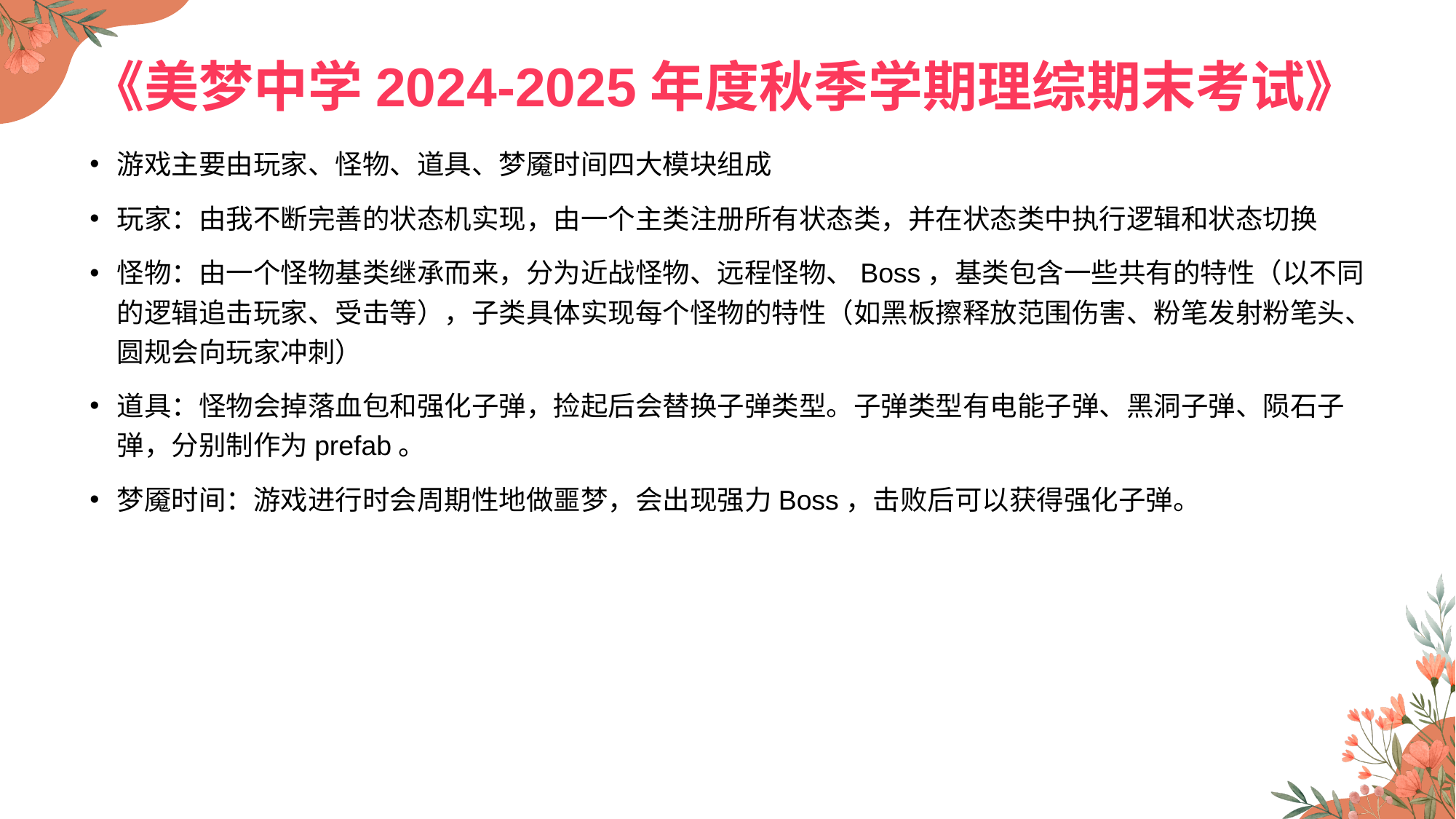

# 《美梦中学2024-2025年度秋季学期理综期末考试》
游戏主要由玩家、怪物、道具、梦魇时间四大模块组成
玩家：由我不断完善的状态机实现，由一个主类注册所有状态类，并在状态类中执行逻辑和状态切换
怪物：由一个怪物基类继承而来，分为近战怪物、远程怪物、Boss，基类包含一些共有的特性（以不同的逻辑追击玩家、受击等），子类具体实现每个怪物的特性（如黑板擦释放范围伤害、粉笔发射粉笔头、圆规会向玩家冲刺）
道具：怪物会掉落血包和强化子弹，捡起后会替换子弹类型。子弹类型有电能子弹、黑洞子弹、陨石子弹，分别制作为prefab。
梦魇时间：游戏进行时会周期性地做噩梦，会出现强力Boss，击败后可以获得强化子弹。